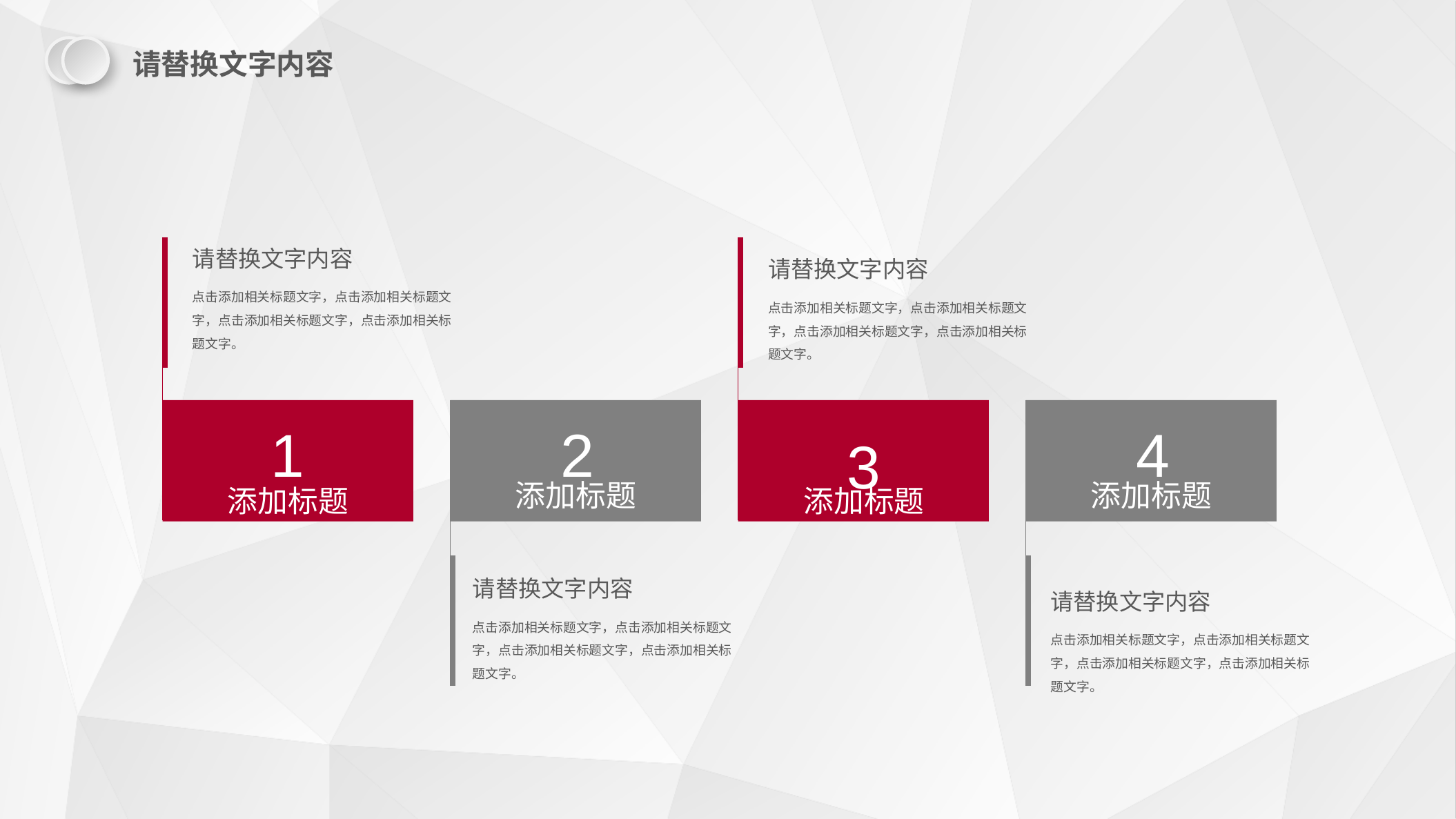

请替换文字内容
请替换文字内容

请替换文字内容
点击添加相关标题文字，点击添加相关标题文字，点击添加相关标题文字，点击添加相关标题文字。
点击添加相关标题文字，点击添加相关标题文字，点击添加相关标题文字，点击添加相关标题文字。

1
添加标题

2
添加标题

3
添加标题

4
添加标题

请替换文字内容
请替换文字内容
点击添加相关标题文字，点击添加相关标题文字，点击添加相关标题文字，点击添加相关标题文字。
点击添加相关标题文字，点击添加相关标题文字，点击添加相关标题文字，点击添加相关标题文字。